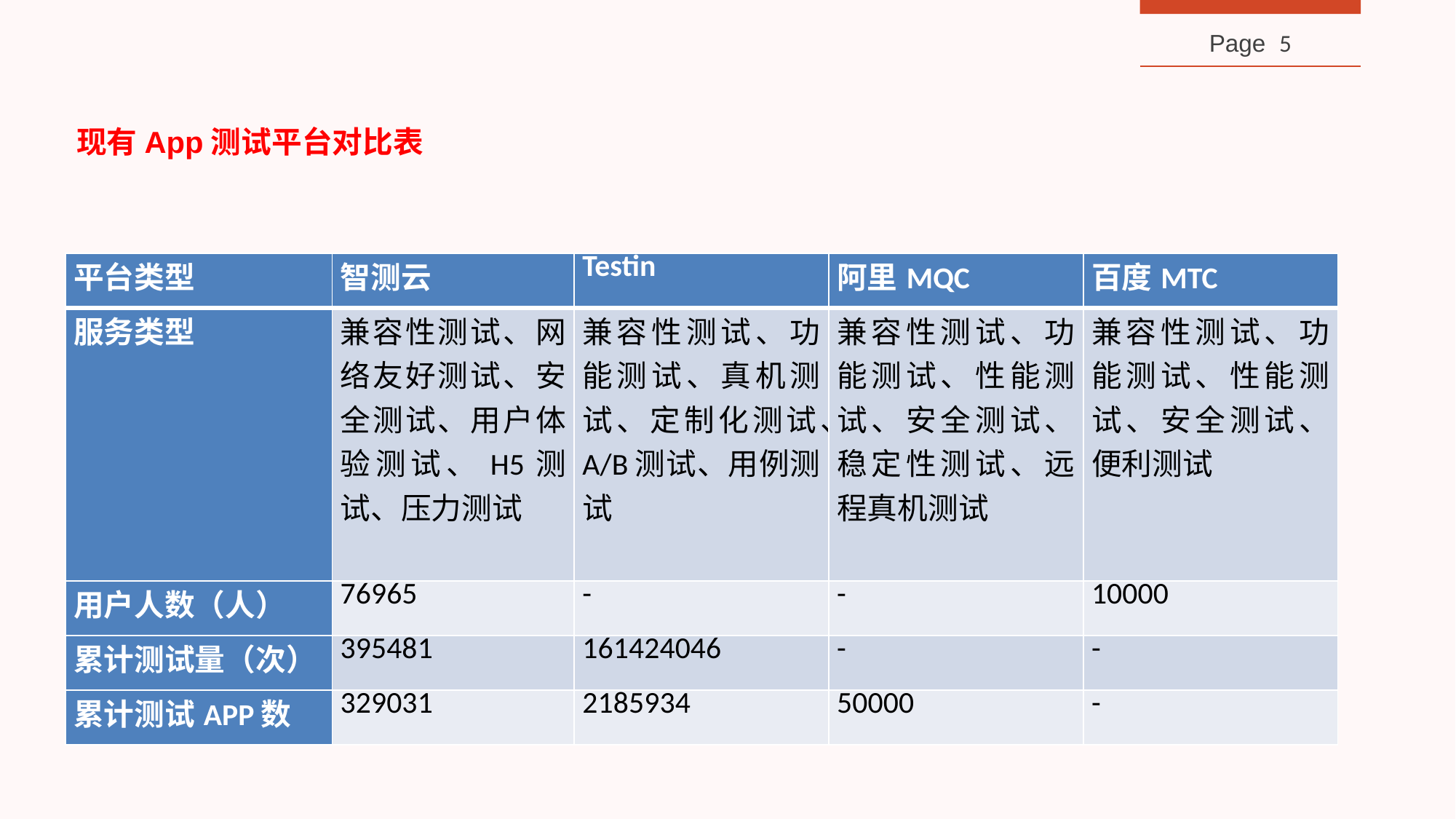

现有App测试平台对比表
| 平台类型 | 智测云 | Testin | 阿里MQC | 百度MTC |
| --- | --- | --- | --- | --- |
| 服务类型 | 兼容性测试、网络友好测试、安全测试、用户体验测试、H5测试、压力测试 | 兼容性测试、功能测试、真机测试、定制化测试、A/B测试、用例测试 | 兼容性测试、功能测试、性能测试、安全测试、稳定性测试、远程真机测试 | 兼容性测试、功能测试、性能测试、安全测试、便利测试 |
| 用户人数（人） | 76965 | - | - | 10000 |
| 累计测试量（次） | 395481 | 161424046 | - | - |
| 累计测试APP数 | 329031 | 2185934 | 50000 | - |